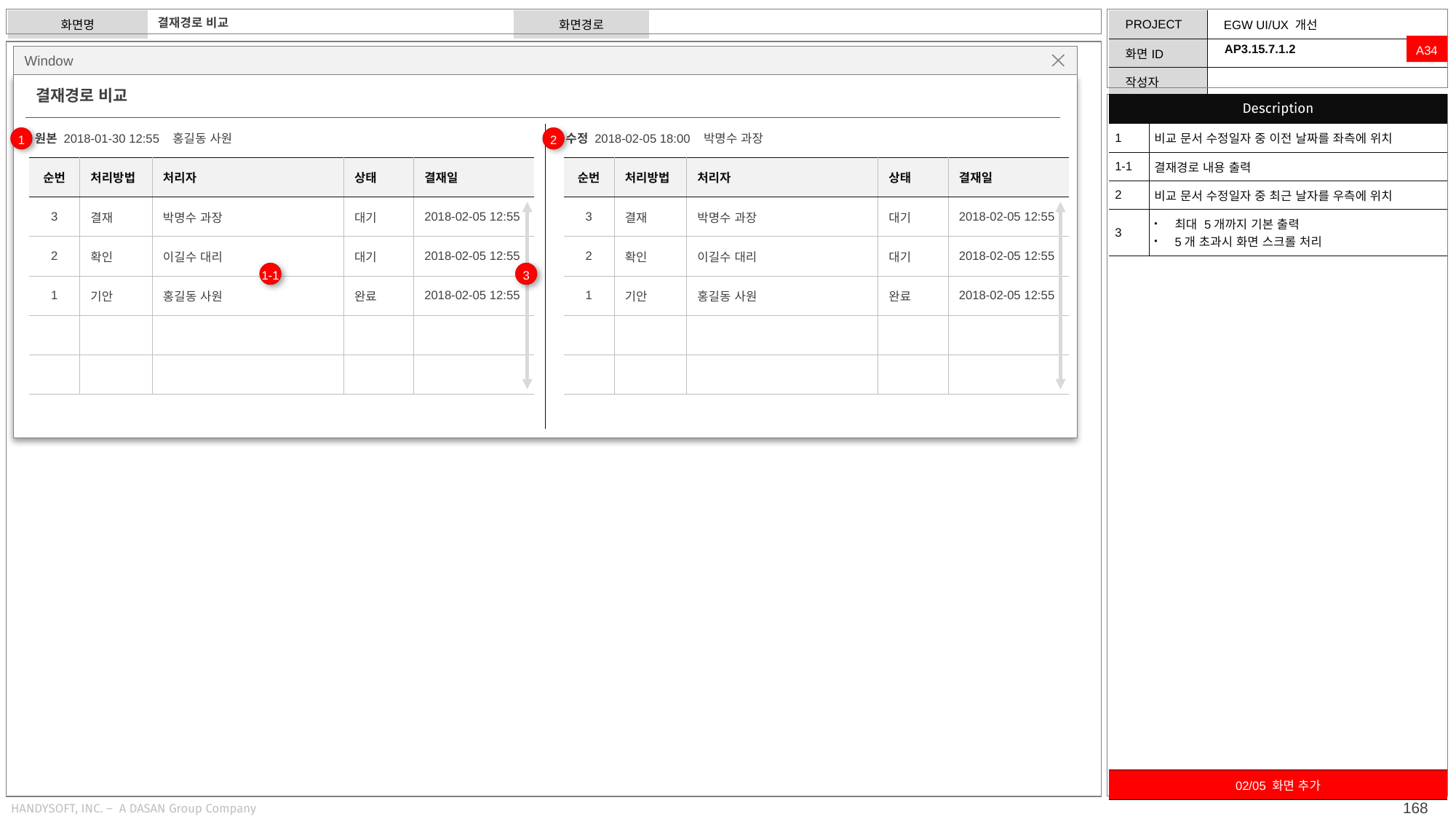

결재경로 비교
A34
AP3.15.7.1.2
Window

결재경로 비교
| Description |  |
| --- | --- |
| 1 | 비교 문서 수정일자 중 이전 날짜를 좌측에 위치 |
| 1-1 | 결재경로 내용 출력 |
| 2 | 비교 문서 수정일자 중 최근 날자를 우측에 위치 |
| 3 | 최대 5개까지 기본 출력 5개 초과시 화면 스크롤 처리 |
1
2
원본 2018-01-30 12:55   홍길동 사원
수정 2018-02-05 18:00   박명수 과장
| 순번 | 처리방법 | 처리자 | 상태 | 결재일 |
| --- | --- | --- | --- | --- |
| 3 | 결재 | 박명수 과장 | 대기 | 2018-02-05 12:55 |
| 2 | 확인 | 이길수 대리 | 대기 | 2018-02-05 12:55 |
| 1 | 기안 | 홍길동 사원 | 완료 | 2018-02-05 12:55 |
|  |  |  |  |  |
|  |  |  |  |  |
| 순번 | 처리방법 | 처리자 | 상태 | 결재일 |
| --- | --- | --- | --- | --- |
| 3 | 결재 | 박명수 과장 | 대기 | 2018-02-05 12:55 |
| 2 | 확인 | 이길수 대리 | 대기 | 2018-02-05 12:55 |
| 1 | 기안 | 홍길동 사원 | 완료 | 2018-02-05 12:55 |
|  |  |  |  |  |
|  |  |  |  |  |
1-1
3
| 02/05 화면 추가 |
| --- |